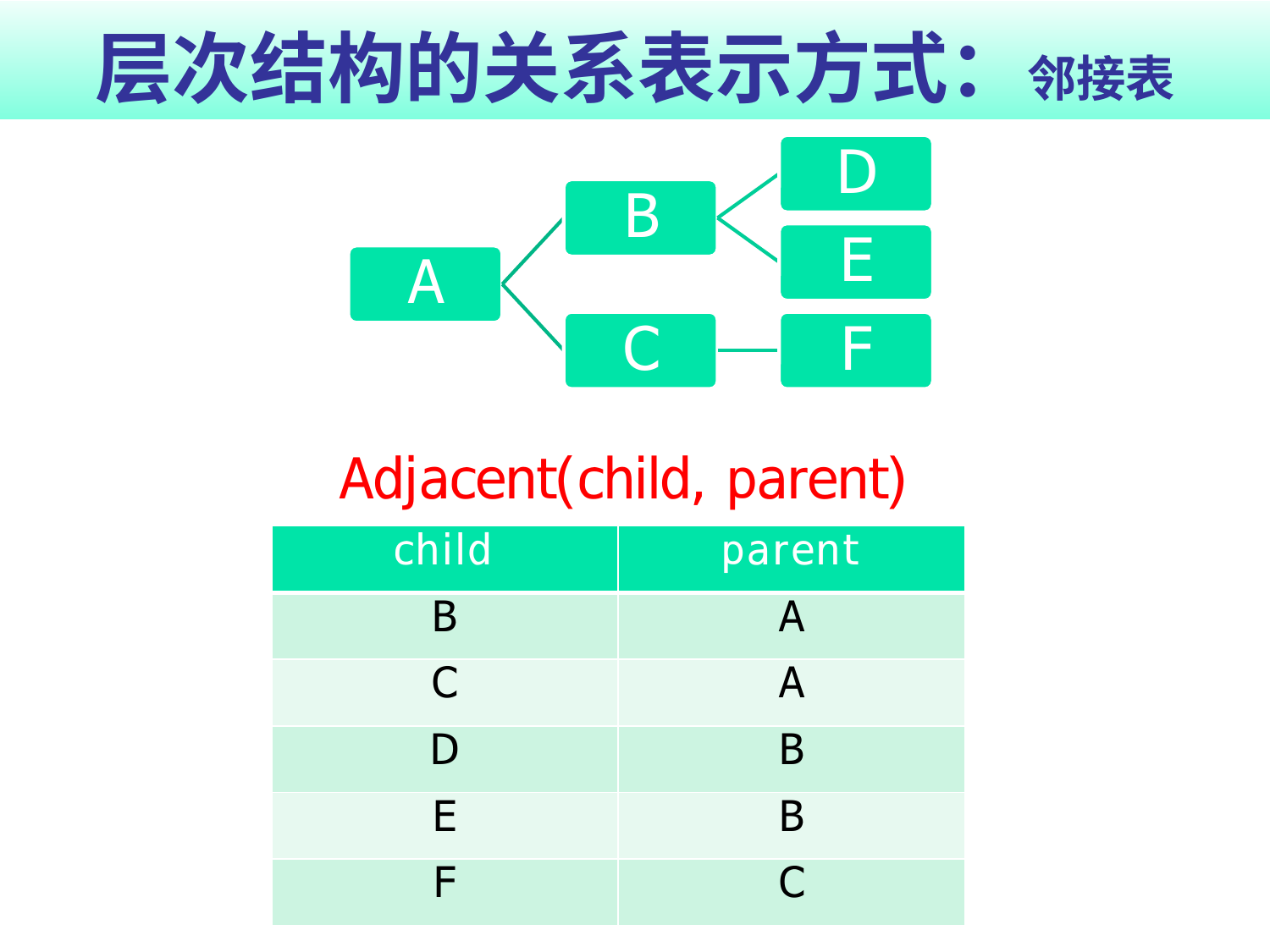

# 层次结构的关系表示方式：邻接表
A

B

D

E

C

F
Adjacent(child, parent)
| child | parent |
| --- | --- |
| B | A |
| C | A |
| D | B |
| E | B |
| F | C |